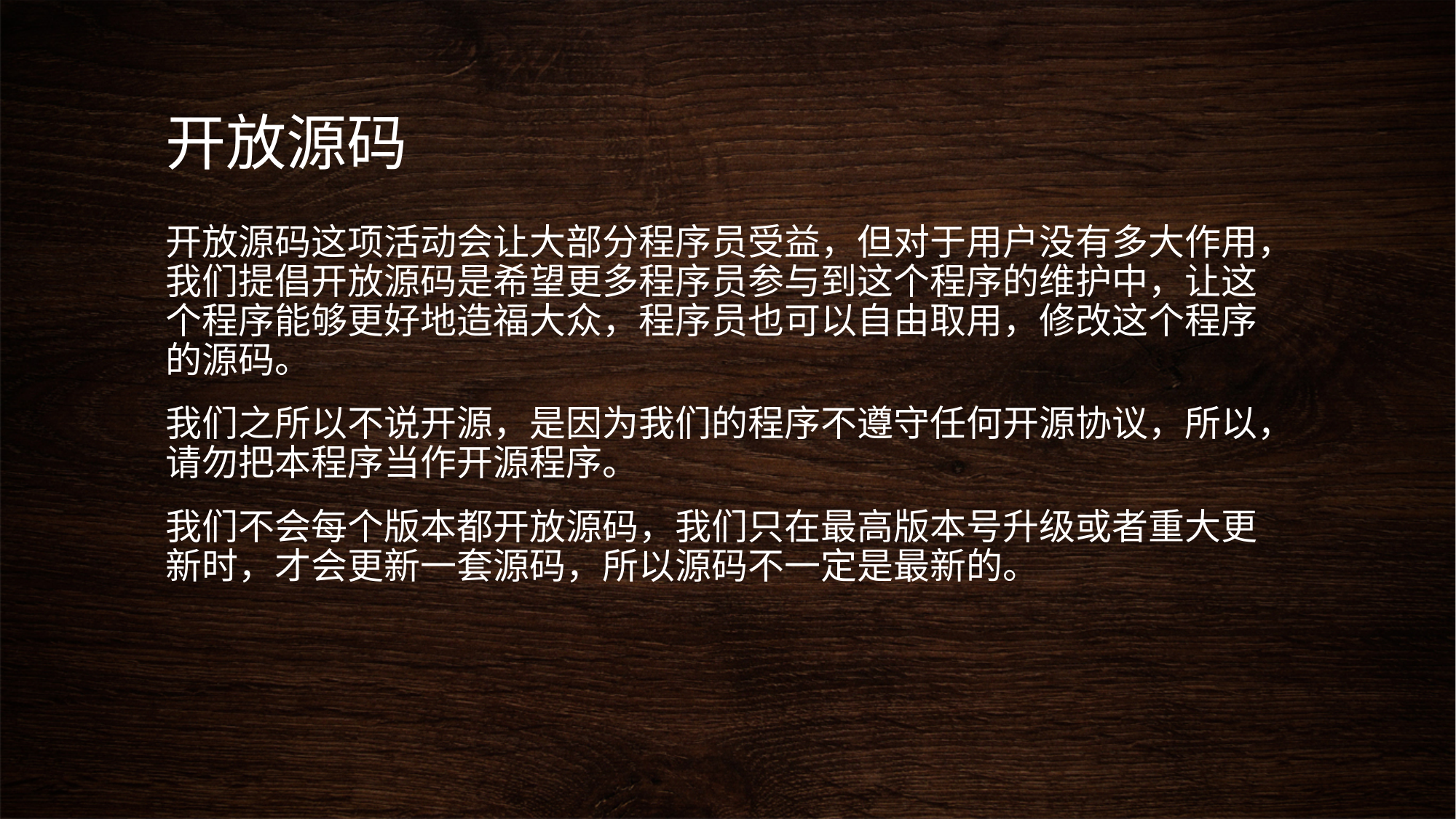

# 开放源码
开放源码这项活动会让大部分程序员受益，但对于用户没有多大作用，我们提倡开放源码是希望更多程序员参与到这个程序的维护中，让这个程序能够更好地造福大众，程序员也可以自由取用，修改这个程序的源码。
我们之所以不说开源，是因为我们的程序不遵守任何开源协议，所以，请勿把本程序当作开源程序。
我们不会每个版本都开放源码，我们只在最高版本号升级或者重大更新时，才会更新一套源码，所以源码不一定是最新的。